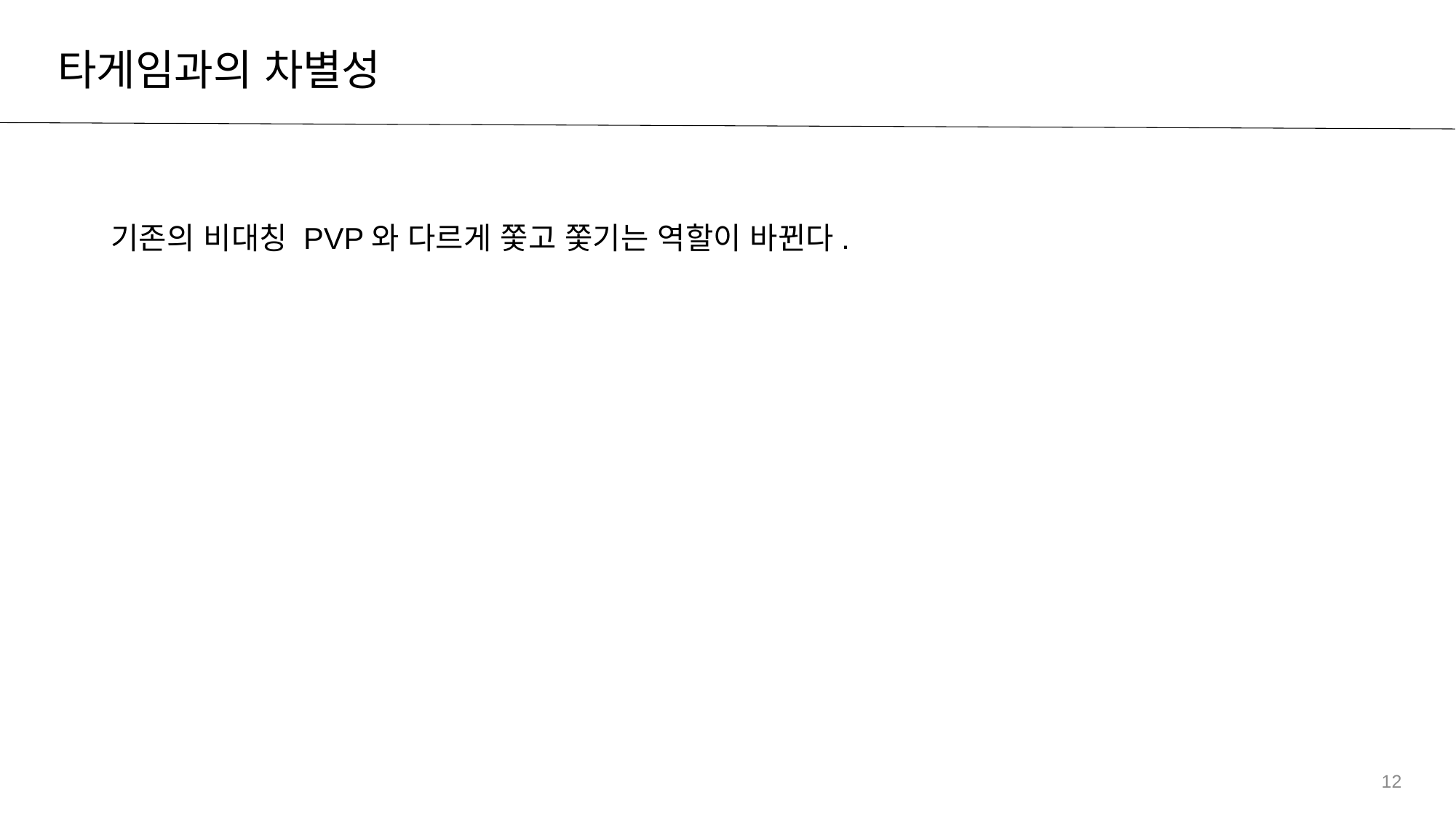

# 타게임과의 차별성
기존의 비대칭 PVP와 다르게 쫓고 쫓기는 역할이 바뀐다.

12